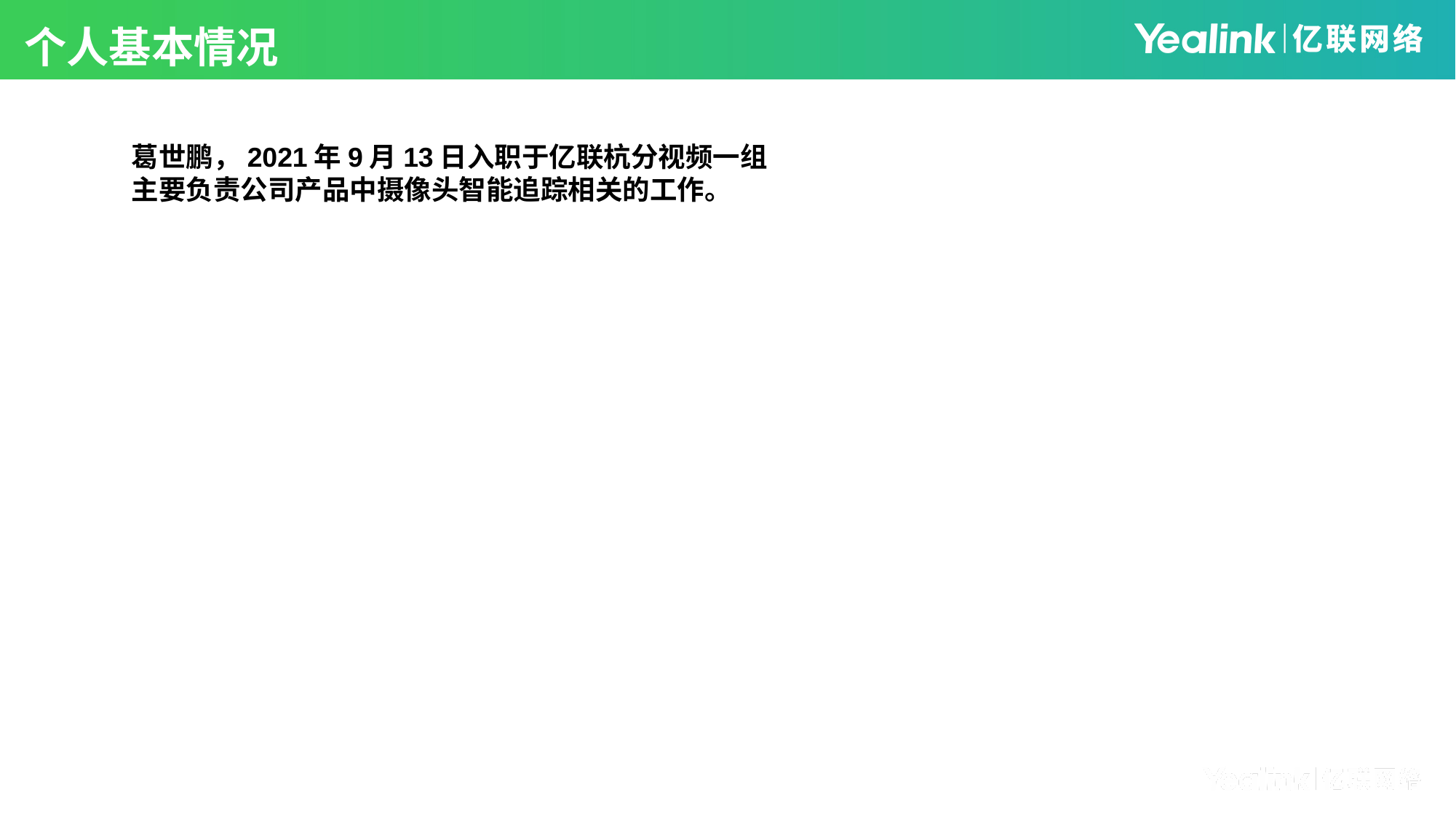

个人基本情况
葛世鹏，2021年9月13日入职于亿联杭分视频一组
主要负责公司产品中摄像头智能追踪相关的工作。